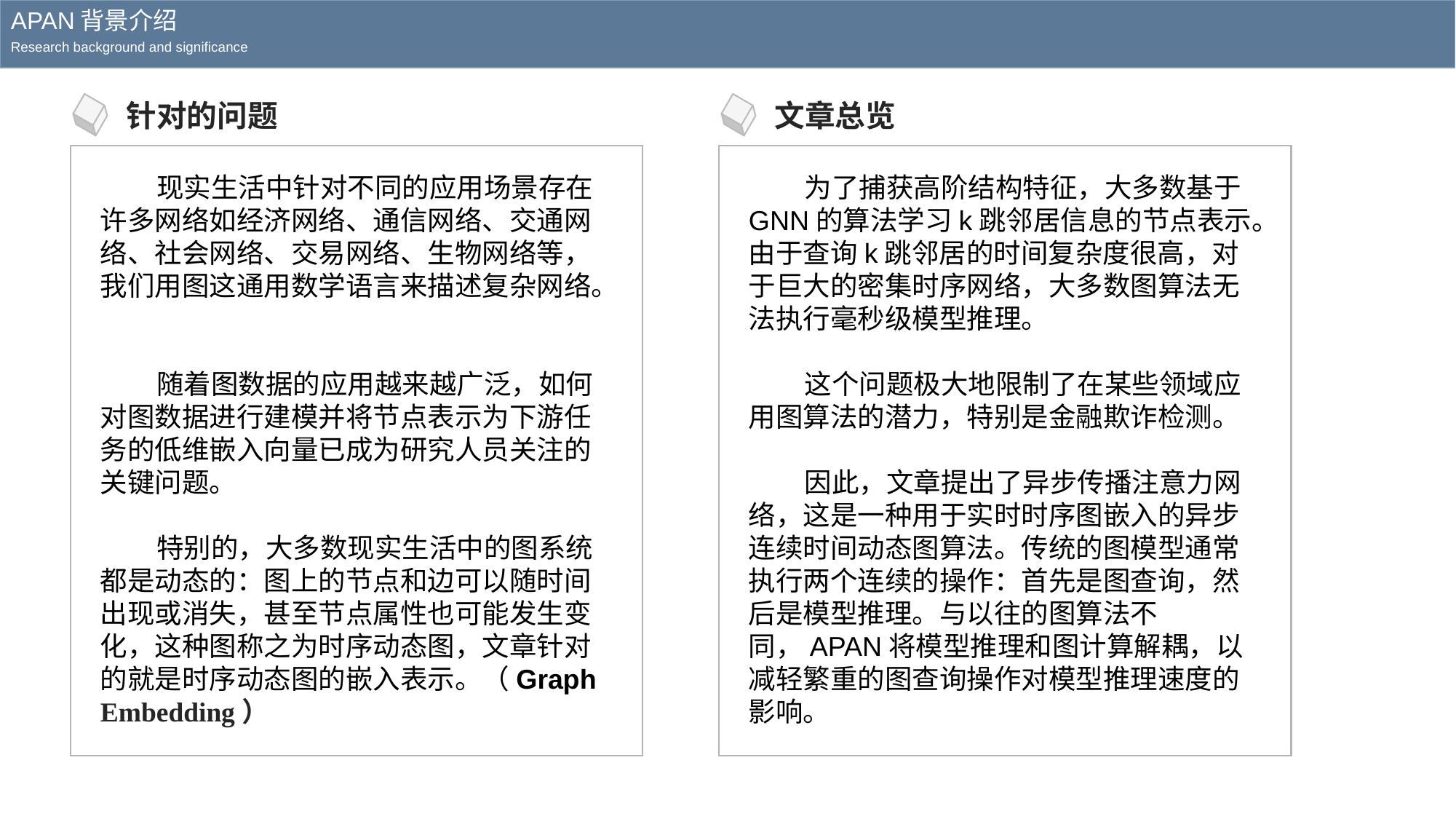

APAN背景介绍
Research background and significance
针对的问题

        现实生活中针对不同的应用场景存在许多网络如经济网络、通信网络、交通网络、社会网络、交易网络、生物网络等，我们用图这通用数学语言来描述复杂网络。

        随着图数据的应用越来越广泛，如何对图数据进行建模并将节点表示为下游任务的低维嵌入向量已成为研究人员关注的关键问题。

        特别的，大多数现实生活中的图系统都是动态的：图上的节点和边可以随时间出现或消失，甚至节点属性也可能发生变化，这种图称之为时序动态图，文章针对的就是时序动态图的嵌入表示。（Graph Embedding）

文章总览

        为了捕获高阶结构特征，大多数基于GNN的算法学习k跳邻居信息的节点表示。由于查询k跳邻居的时间复杂度很高，对于巨大的密集时序网络，大多数图算法无法执行毫秒级模型推理。

        这个问题极大地限制了在某些领域应用图算法的潜力，特别是金融欺诈检测。

        因此，文章提出了异步传播注意力网络，这是一种用于实时时序图嵌入的异步连续时间动态图算法。传统的图模型通常执行两个连续的操作：首先是图查询，然后是模型推理。与以往的图算法不同，APAN将模型推理和图计算解耦，以减轻繁重的图查询操作对模型推理速度的影响。